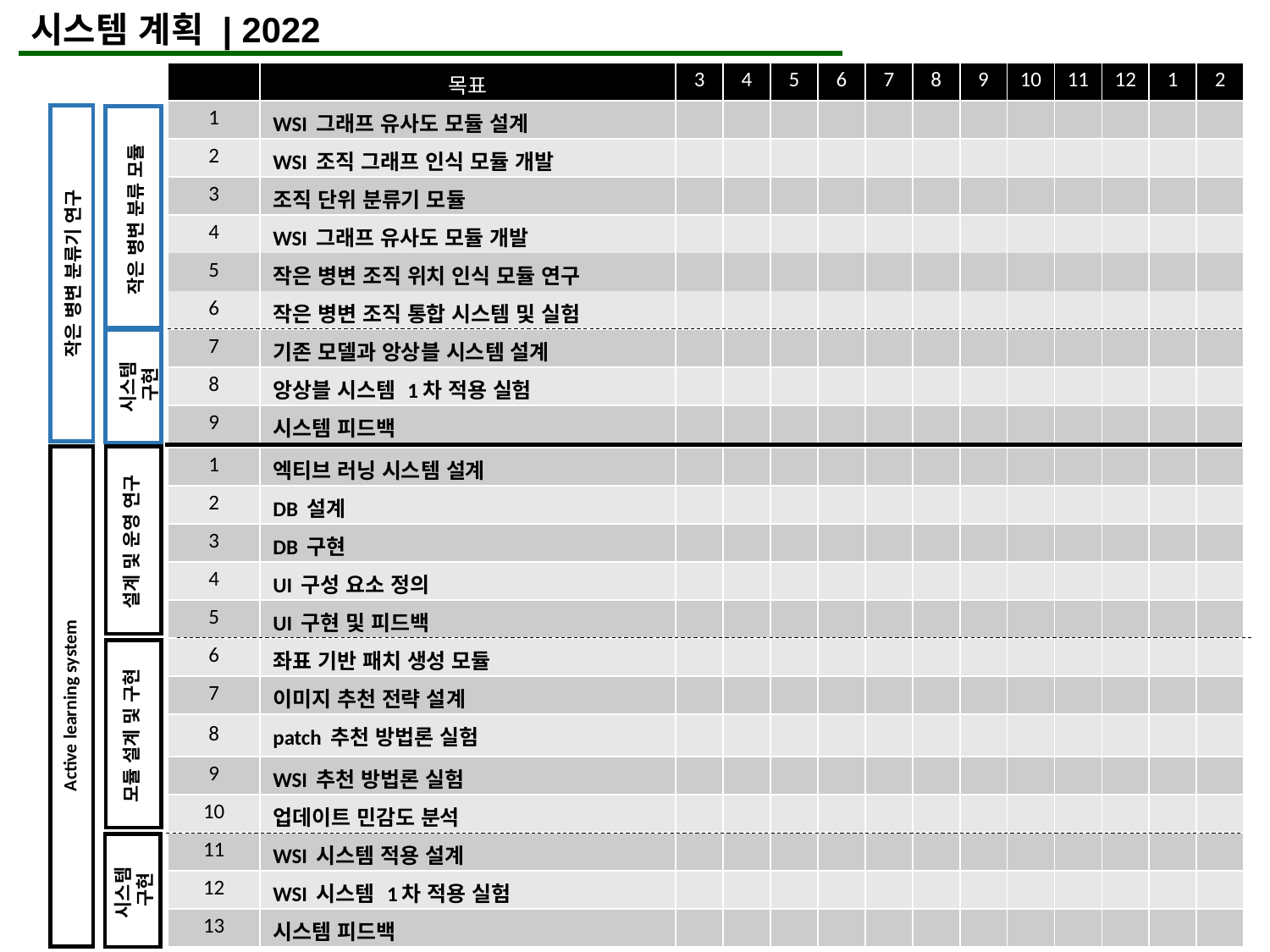

시스템 계획 | 2022
|  | 목표 | 3 | 4 | 5 | 6 | 7 | 8 | 9 | 10 | 11 | 12 | 1 | 2 |
| --- | --- | --- | --- | --- | --- | --- | --- | --- | --- | --- | --- | --- | --- |
| 1 | WSI 그래프 유사도 모듈 설계 |  |  |  |  |  |  |  |  |  |  |  |  |
| 2 | WSI 조직 그래프 인식 모듈 개발 |  |  |  |  |  |  |  |  |  |  |  |  |
| 3 | 조직 단위 분류기 모듈 |  |  |  |  |  |  |  |  |  |  |  |  |
| 4 | WSI 그래프 유사도 모듈 개발 |  |  |  |  |  |  |  |  |  |  |  |  |
| 5 | 작은 병변 조직 위치 인식 모듈 연구 |  |  |  |  |  |  |  |  |  |  |  |  |
| 6 | 작은 병변 조직 통합 시스템 및 실험 |  |  |  |  |  |  |  |  |  |  |  |  |
| 7 | 기존 모델과 앙상블 시스템 설계 |  |  |  |  |  |  |  |  |  |  |  |  |
| 8 | 앙상블 시스템 1차 적용 실험 |  |  |  |  |  |  |  |  |  |  |  |  |
| 9 | 시스템 피드백 |  |  |  |  |  |  |  |  |  |  |  |  |

작은 병변 분류 모듈
작은 병변 분류기 연구

시스템
구현

| 1 | 엑티브 러닝 시스템 설계 |  |  |  |  |  |  |  |  |  |  |  |  |
| --- | --- | --- | --- | --- | --- | --- | --- | --- | --- | --- | --- | --- | --- |
| 2 | DB 설계 |  |  |  |  |  |  |  |  |  |  |  |  |
| 3 | DB 구현 |  |  |  |  |  |  |  |  |  |  |  |  |
| 4 | UI 구성 요소 정의 |  |  |  |  |  |  |  |  |  |  |  |  |
| 5 | UI 구현 및 피드백 |  |  |  |  |  |  |  |  |  |  |  |  |
| 6 | 좌표 기반 패치 생성 모듈 |  |  |  |  |  |  |  |  |  |  |  |  |
| 7 | 이미지 추천 전략 설계 |  |  |  |  |  |  |  |  |  |  |  |  |
| 8 | patch 추천 방법론 실험 |  |  |  |  |  |  |  |  |  |  |  |  |
| 9 | WSI 추천 방법론 실험 |  |  |  |  |  |  |  |  |  |  |  |  |
| 10 | 업데이트 민감도 분석 |  |  |  |  |  |  |  |  |  |  |  |  |
| 11 | WSI 시스템 적용 설계 |  |  |  |  |  |  |  |  |  |  |  |  |
| 12 | WSI 시스템 1차 적용 실험 |  |  |  |  |  |  |  |  |  |  |  |  |
| 13 | 시스템 피드백 |  |  |  |  |  |  |  |  |  |  |  |  |
설계 및 운영 연구

Active learning system
모듈 설계 및 구현

시스템
구현